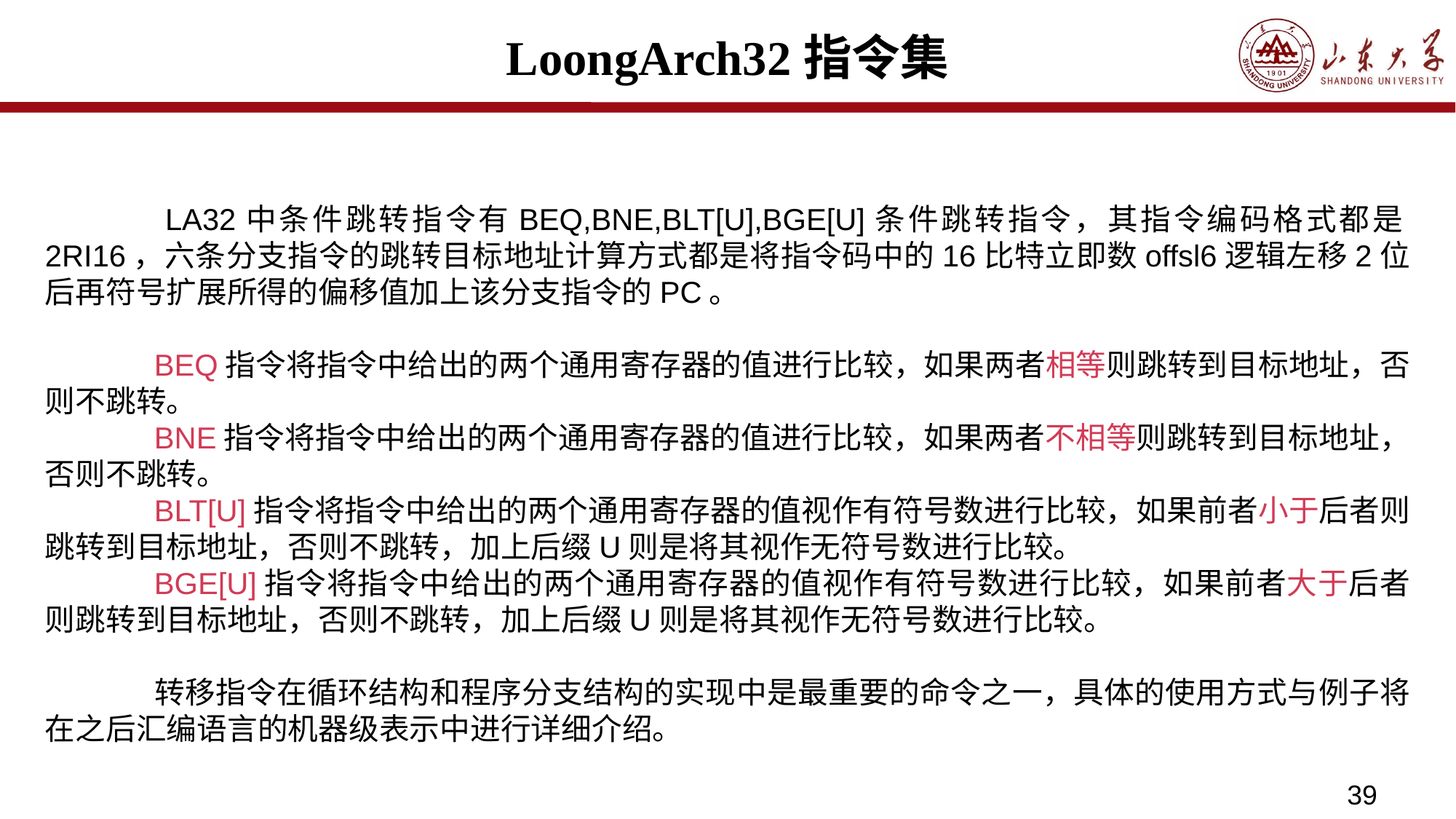

# LoongArch32指令集
	 LA32中条件跳转指令有BEQ,BNE,BLT[U],BGE[U]条件跳转指令，其指令编码格式都是2RI16，六条分支指令的跳转目标地址计算方式都是将指令码中的16比特立即数offsl6逻辑左移2位后再符号扩展所得的偏移值加上该分支指令的PC。

	BEQ指令将指令中给出的两个通用寄存器的值进行比较，如果两者相等则跳转到目标地址，否则不跳转。
	BNE指令将指令中给出的两个通用寄存器的值进行比较，如果两者不相等则跳转到目标地址，否则不跳转。
	BLT[U]指令将指令中给出的两个通用寄存器的值视作有符号数进行比较，如果前者小于后者则跳转到目标地址，否则不跳转，加上后缀U则是将其视作无符号数进行比较。
	BGE[U]指令将指令中给出的两个通用寄存器的值视作有符号数进行比较，如果前者大于后者则跳转到目标地址，否则不跳转，加上后缀U则是将其视作无符号数进行比较。

	转移指令在循环结构和程序分支结构的实现中是最重要的命令之一，具体的使用方式与例子将在之后汇编语言的机器级表示中进行详细介绍。

39